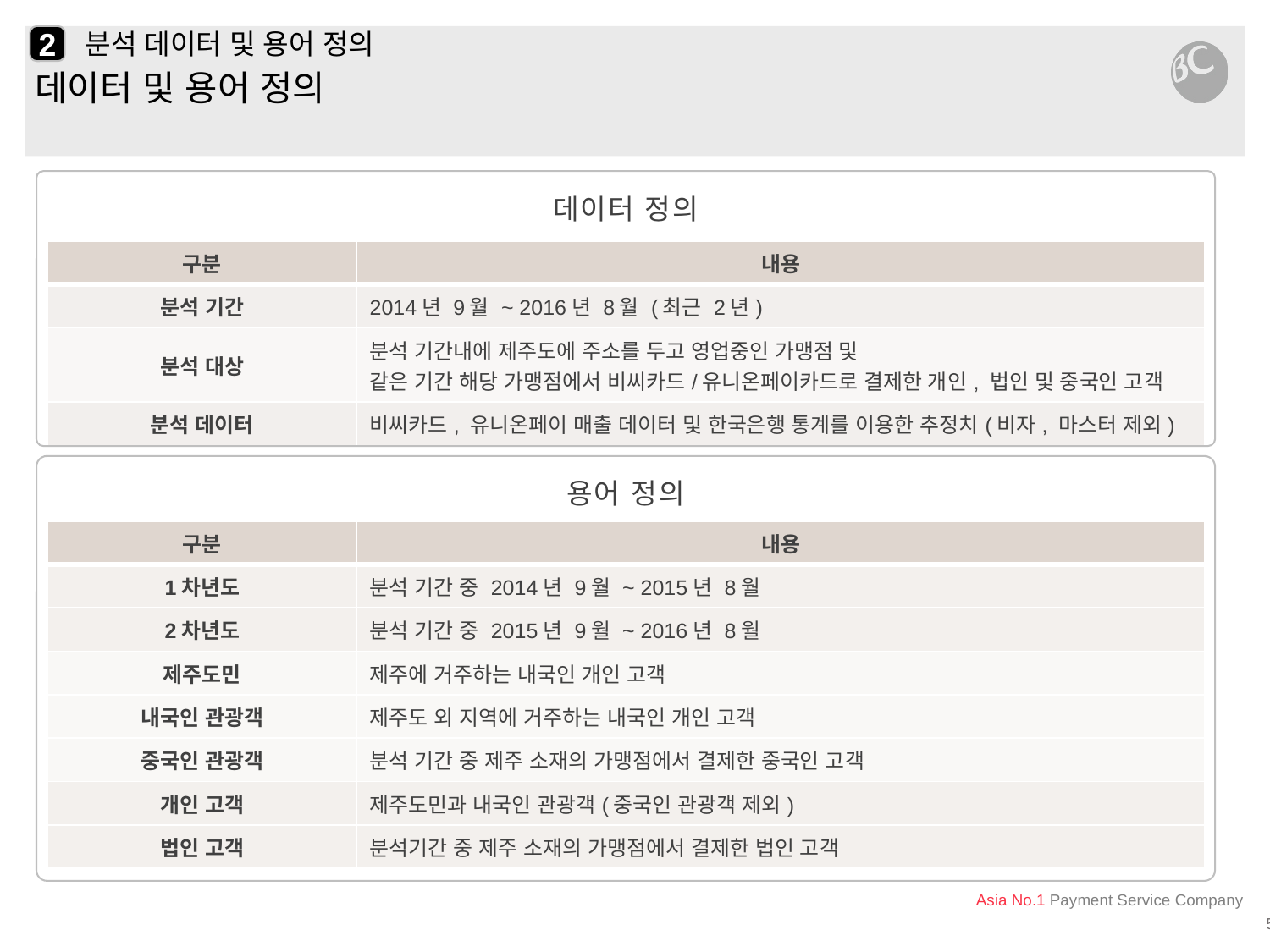

2
# 분석 데이터 및 용어 정의
데이터 및 용어 정의
데이터 정의

| 구분 | 내용 |
| --- | --- |
| 분석 기간 | 2014년 9월 ~ 2016년 8월 (최근 2년) |
| 분석 대상 | 분석 기간내에 제주도에 주소를 두고 영업중인 가맹점 및 같은 기간 해당 가맹점에서 비씨카드/유니온페이카드로 결제한 개인, 법인 및 중국인 고객 |
| 분석 데이터 | 비씨카드, 유니온페이 매출 데이터 및 한국은행 통계를 이용한 추정치(비자, 마스터 제외) |
용어 정의

| 구분 | 내용 |
| --- | --- |
| 1차년도 | 분석 기간 중 2014년 9월 ~ 2015년 8월 |
| 2차년도 | 분석 기간 중 2015년 9월 ~ 2016년 8월 |
| 제주도민 | 제주에 거주하는 내국인 개인 고객 |
| 내국인 관광객 | 제주도 외 지역에 거주하는 내국인 개인 고객 |
| 중국인 관광객 | 분석 기간 중 제주 소재의 가맹점에서 결제한 중국인 고객 |
| 개인 고객 | 제주도민과 내국인 관광객(중국인 관광객 제외) |
| 법인 고객 | 분석기간 중 제주 소재의 가맹점에서 결제한 법인 고객 |